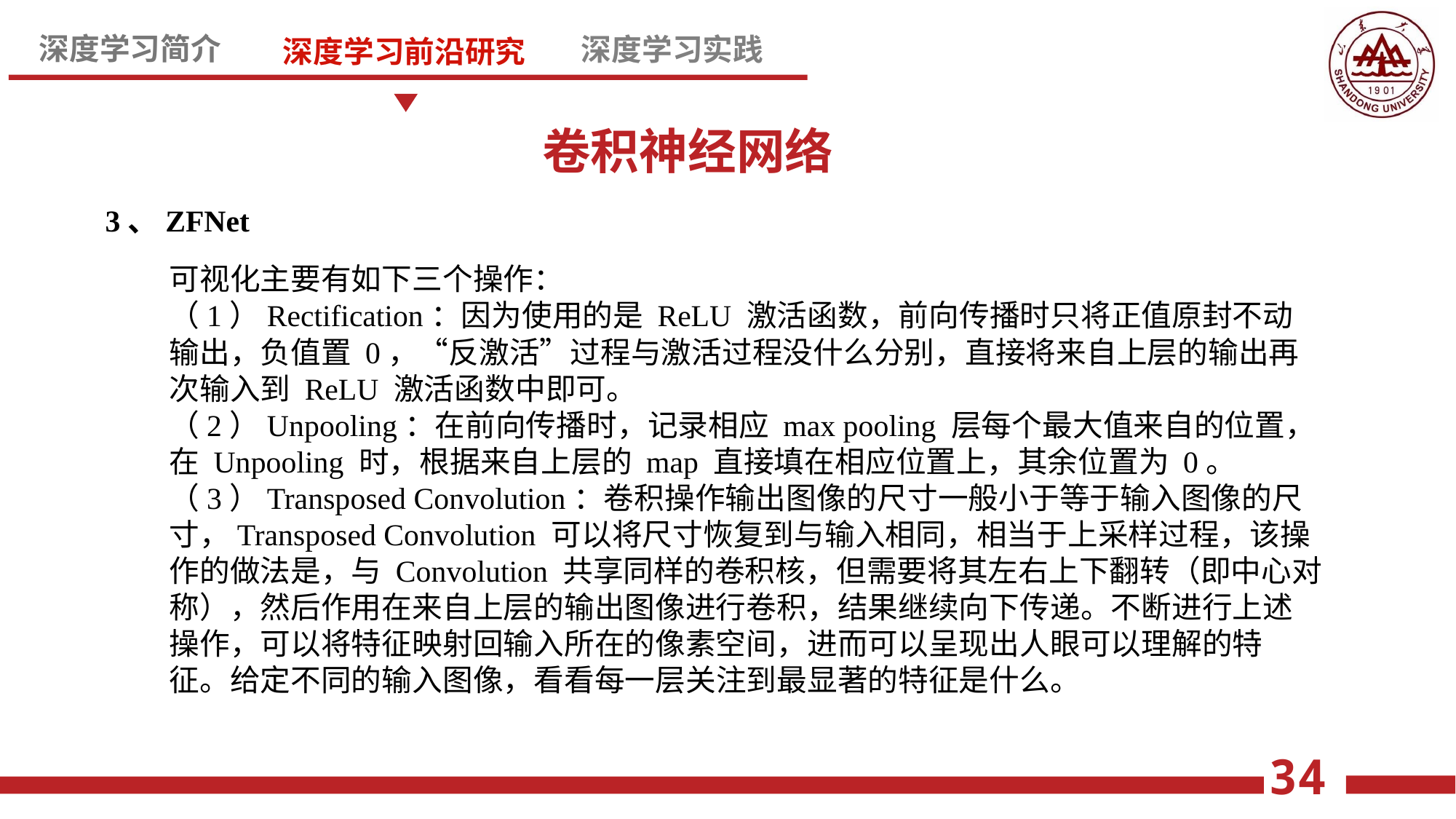

卷积神经网络
3、ZFNet
可视化主要有如下三个操作：
（1）Rectification：因为使用的是 ReLU 激活函数，前向传播时只将正值原封不动输出，负值置 0，“反激活”过程与激活过程没什么分别，直接将来自上层的输出再次输入到 ReLU 激活函数中即可。
（2）Unpooling：在前向传播时，记录相应 max pooling 层每个最大值来自的位置，在 Unpooling 时，根据来自上层的 map 直接填在相应位置上，其余位置为 0。
（3）Transposed Convolution：卷积操作输出图像的尺寸一般小于等于输入图像的尺寸，Transposed Convolution 可以将尺寸恢复到与输入相同，相当于上采样过程，该操作的做法是，与 Convolution 共享同样的卷积核，但需要将其左右上下翻转（即中心对称），然后作用在来自上层的输出图像进行卷积，结果继续向下传递。不断进行上述操作，可以将特征映射回输入所在的像素空间，进而可以呈现出人眼可以理解的特征。给定不同的输入图像，看看每一层关注到最显著的特征是什么。